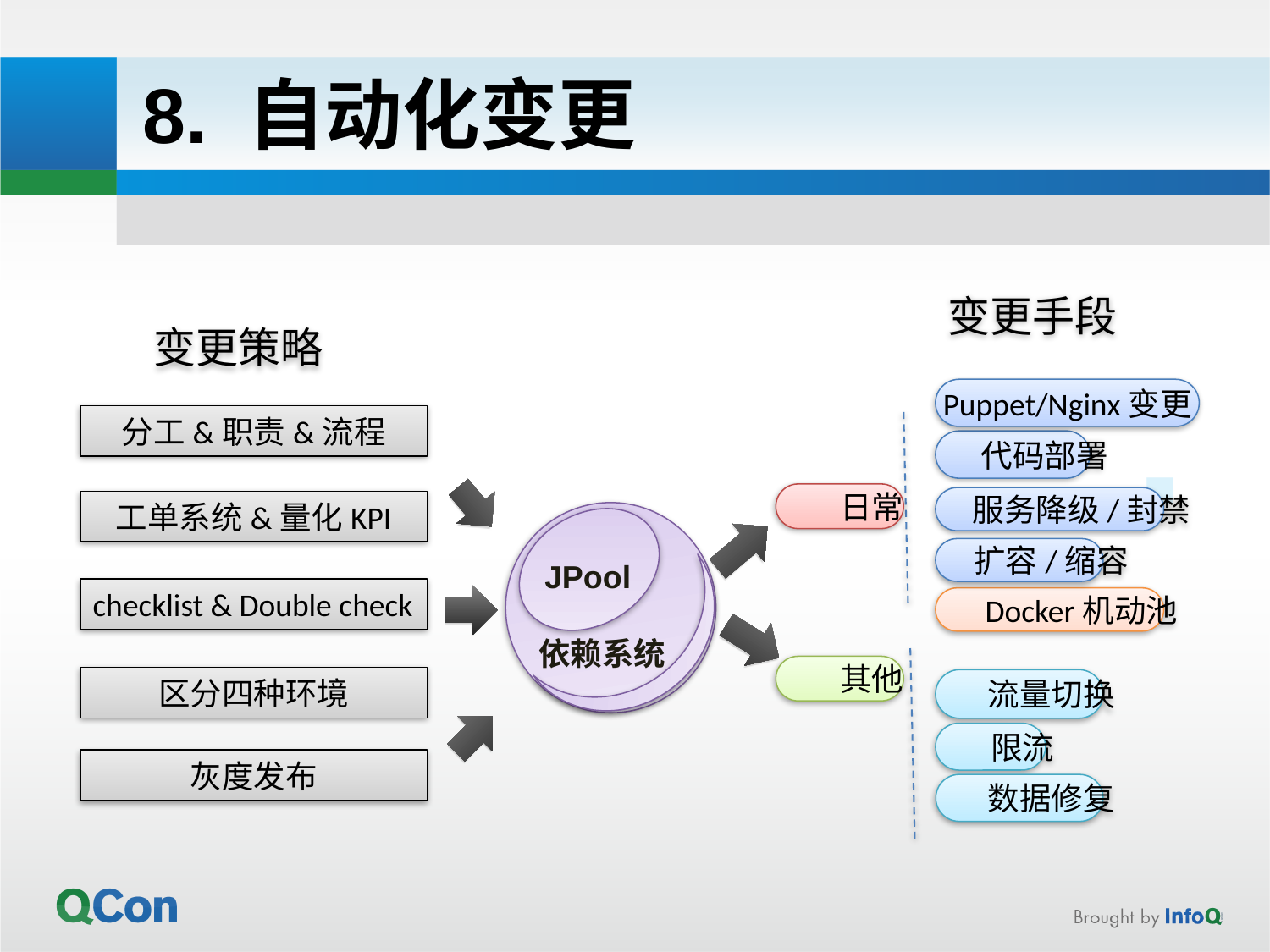

8. 自动化变更
变更手段
变更策略
Puppet/Nginx变更
分工&职责&流程
代码部署

日常
服务降级/封禁
工单系统&量化KPI

 JPool

扩容/缩容
checklist & Double check

Docker机动池

依赖系统
其他
区分四种环境
流量切换

限流
灰度发布
数据修复